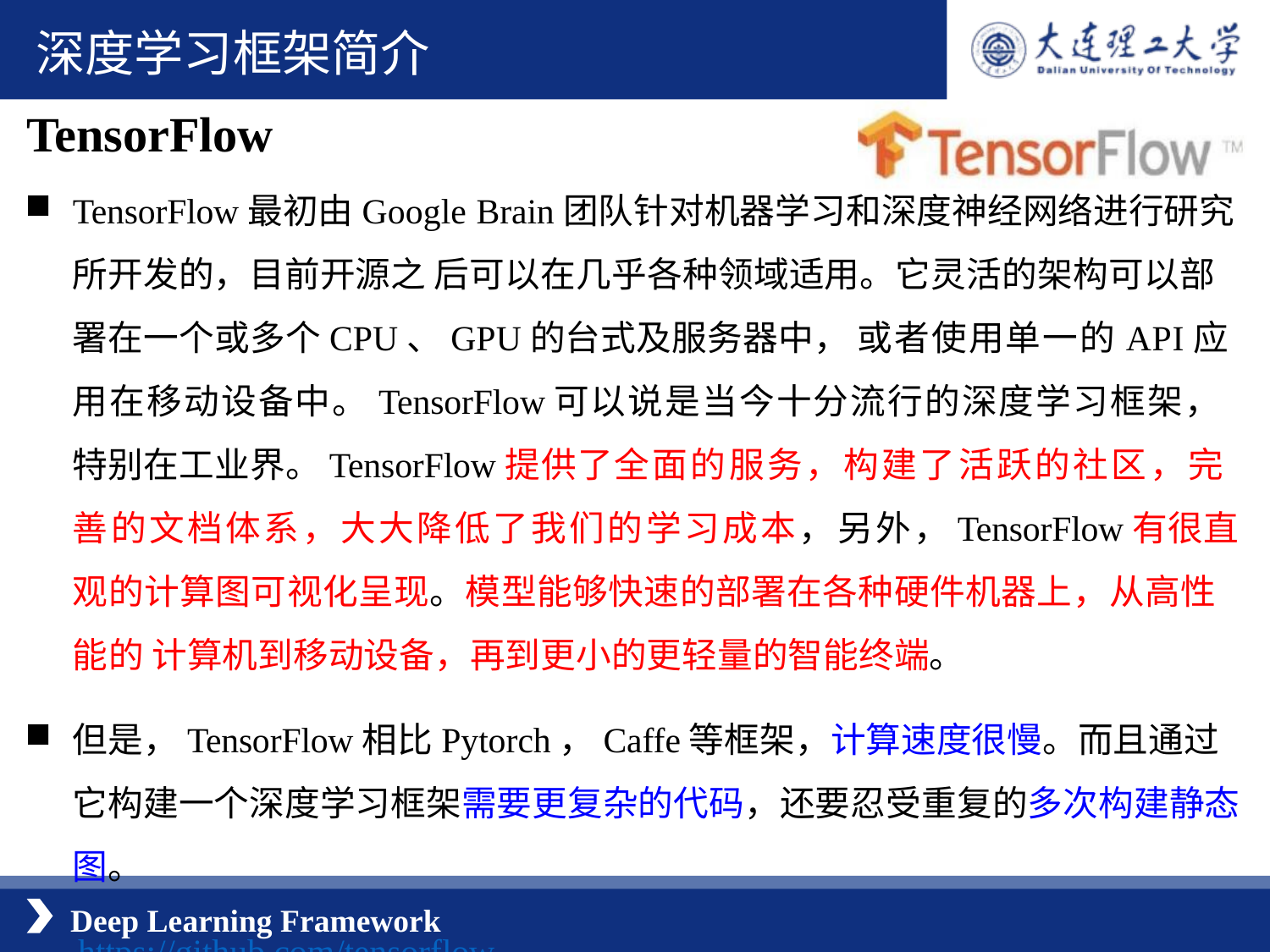

深度学习框架简介
TensorFlow
TensorFlow最初由Google Brain团队针对机器学习和深度神经网络进行研究所开发的，目前开源之 后可以在几乎各种领域适用。它灵活的架构可以部署在一个或多个CPU、GPU的台式及服务器中， 或者使用单一的API应用在移动设备中。TensorFlow可以说是当今十分流行的深度学习框架，特别在工业界。TensorFlow提供了全面的服务，构建了活跃的社区，完善的文档体系，大大降低了我们的学习成本，另外，TensorFlow有很直观的计算图可视化呈现。模型能够快速的部署在各种硬件机器上，从高性能的 计算机到移动设备，再到更小的更轻量的智能终端。
但是，TensorFlow相比Pytorch，Caffe等框架，计算速度很慢。而且通过它构建一个深度学习框架需要更复杂的代码，还要忍受重复的多次构建静态图。
      https://github.com/tensorflow

Deep Learning Framework